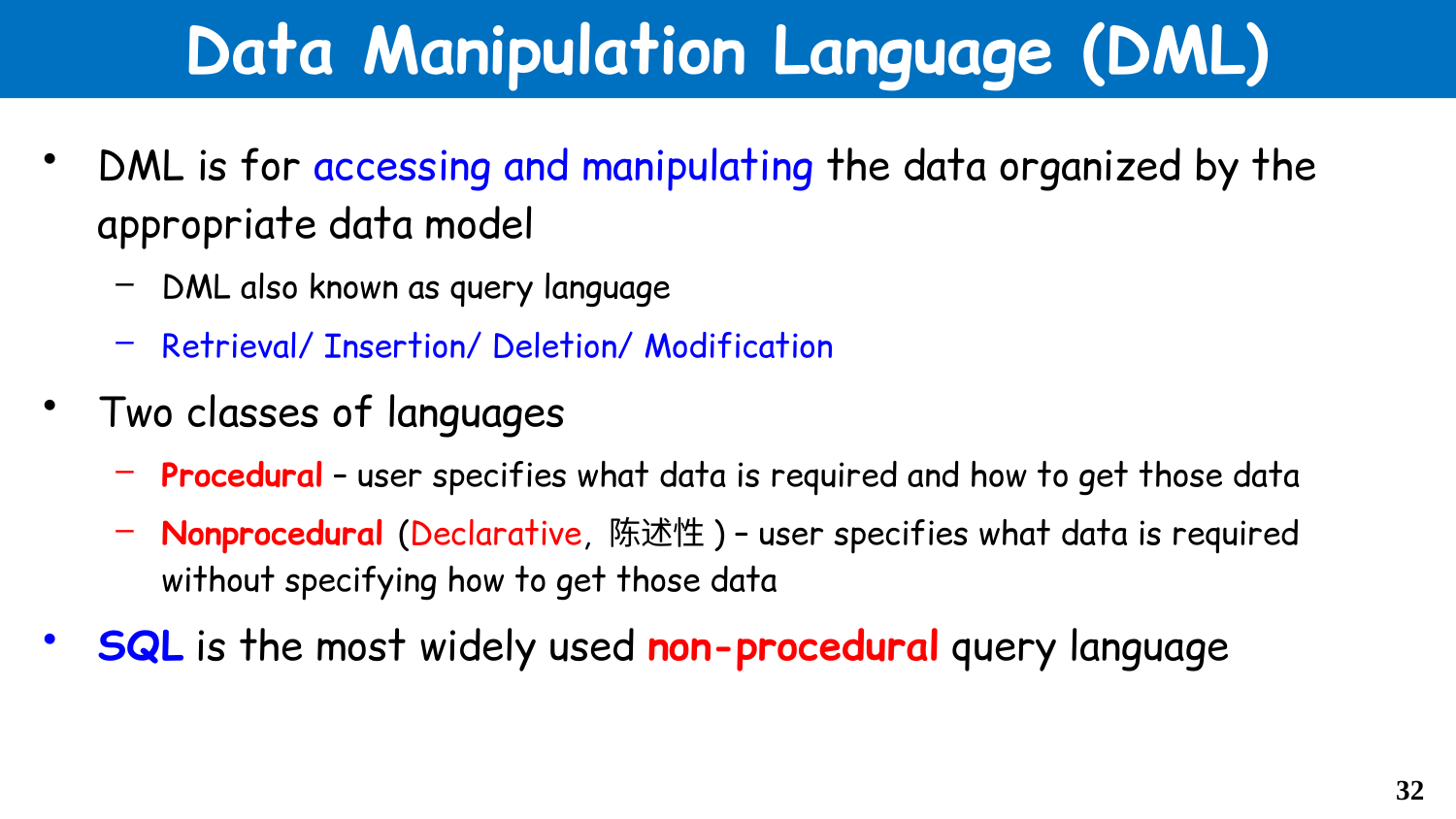

# Data Manipulation Language (DML)
DML is for accessing and manipulating the data organized by the appropriate data model
DML also known as query language
Retrieval/ Insertion/ Deletion/ Modification
Two classes of languages
Procedural – user specifies what data is required and how to get those data
Nonprocedural (Declarative, 陈述性) – user specifies what data is required without specifying how to get those data
SQL is the most widely used non-procedural query language